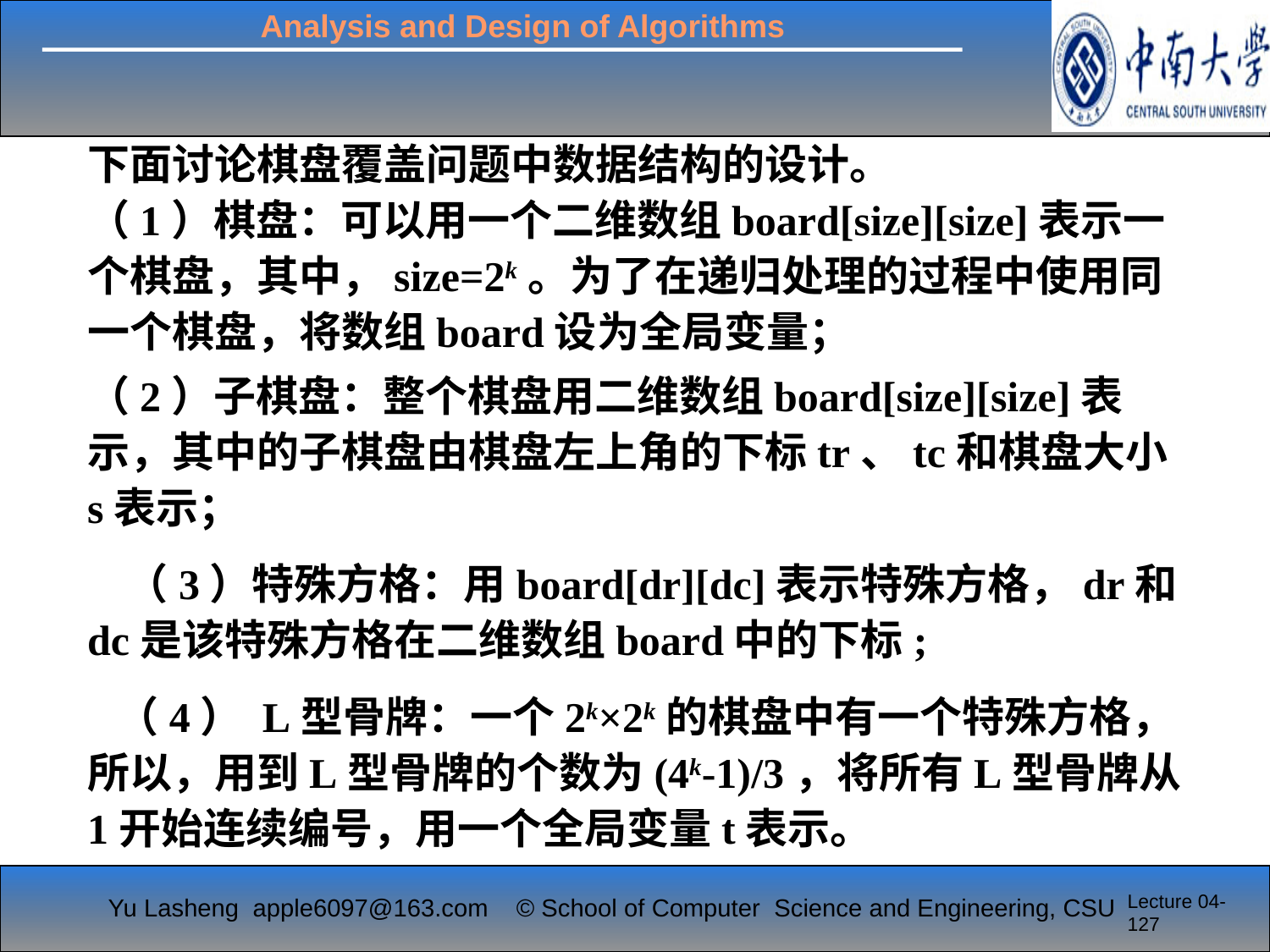

下面讨论棋盘覆盖问题中数据结构的设计。
（1）棋盘：可以用一个二维数组board[size][size]表示一个棋盘，其中，size=2k。为了在递归处理的过程中使用同一个棋盘，将数组board设为全局变量；
（2）子棋盘：整个棋盘用二维数组board[size][size]表示，其中的子棋盘由棋盘左上角的下标tr、tc和棋盘大小s表示；
   （3）特殊方格：用board[dr][dc]表示特殊方格，dr和dc是该特殊方格在二维数组board中的下标;
  （4） L型骨牌：一个2k×2k的棋盘中有一个特殊方格，所以，用到L型骨牌的个数为(4k-1)/3，将所有L型骨牌从1开始连续编号，用一个全局变量t表示。
Lecture 04-127